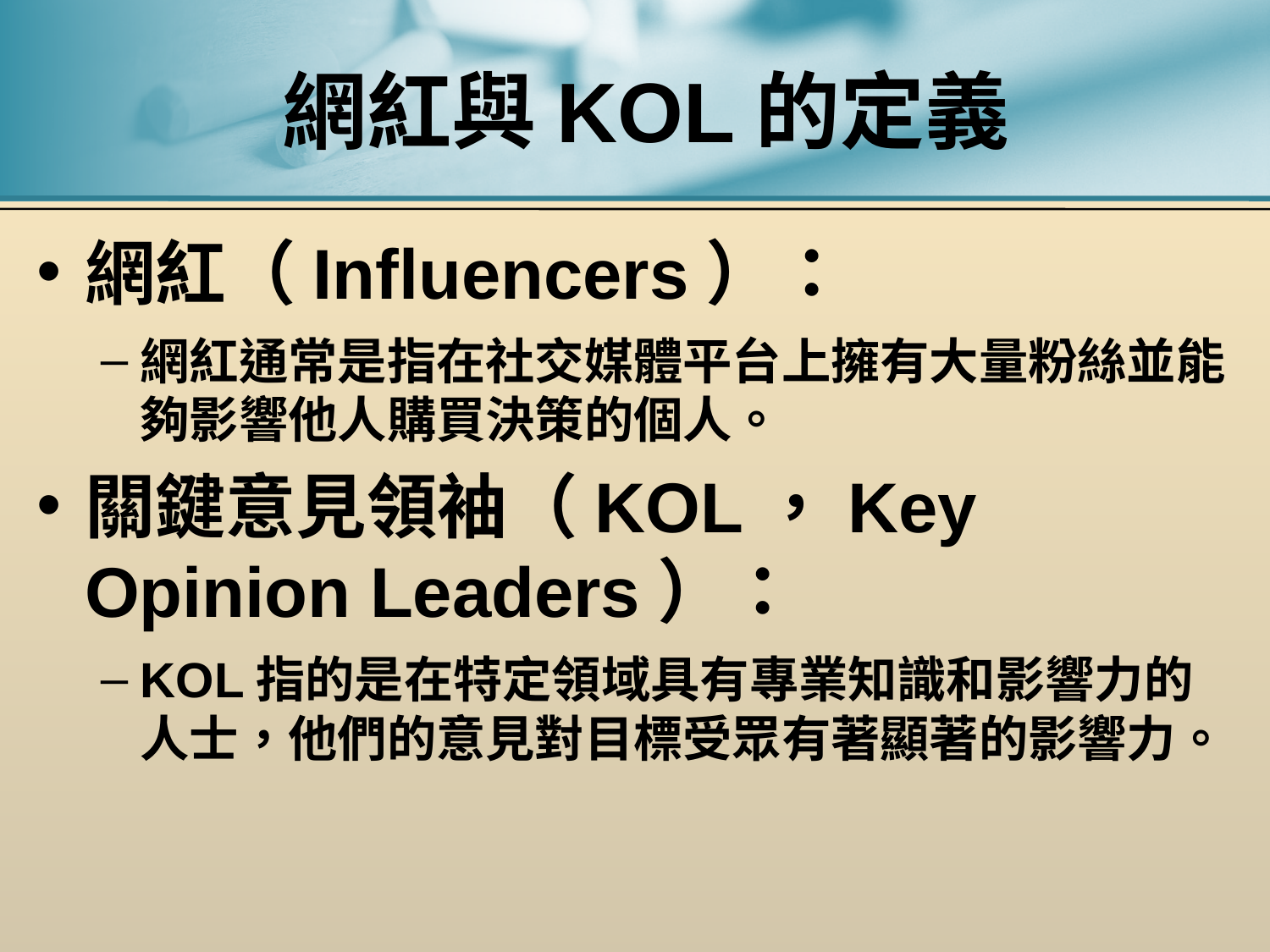

# 網紅與KOL的定義
網紅（Influencers）：
網紅通常是指在社交媒體平台上擁有大量粉絲並能夠影響他人購買決策的個人。
關鍵意見領袖（KOL，Key Opinion Leaders）：
KOL指的是在特定領域具有專業知識和影響力的人士，他們的意見對目標受眾有著顯著的影響力。